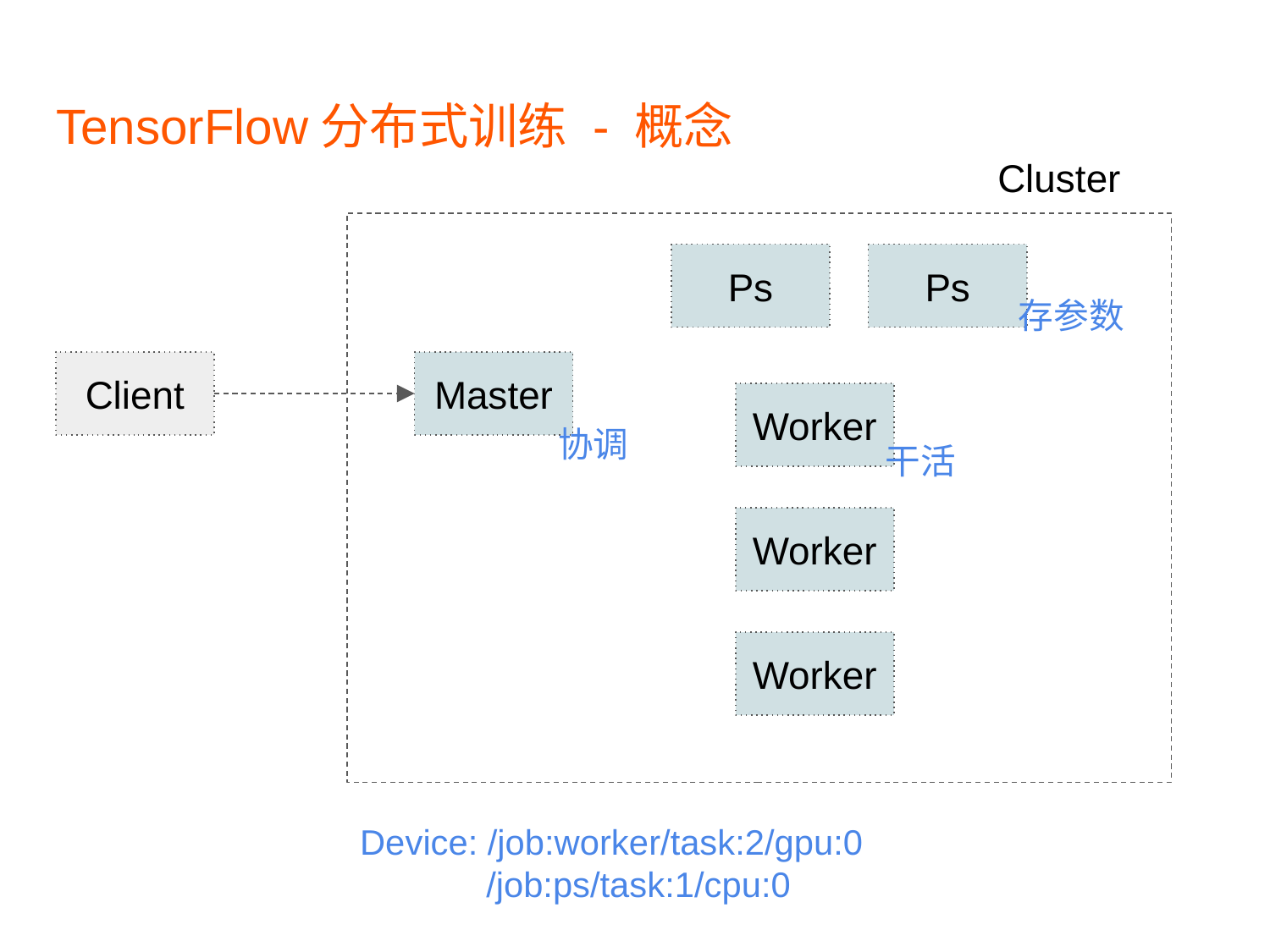

# TensorFlow分布式训练 - 概念
Cluster

Ps
Ps
存参数
Client
Master
Worker
协调
干活
Worker
Worker
Device: /job:worker/task:2/gpu:0
             /job:ps/task:1/cpu:0